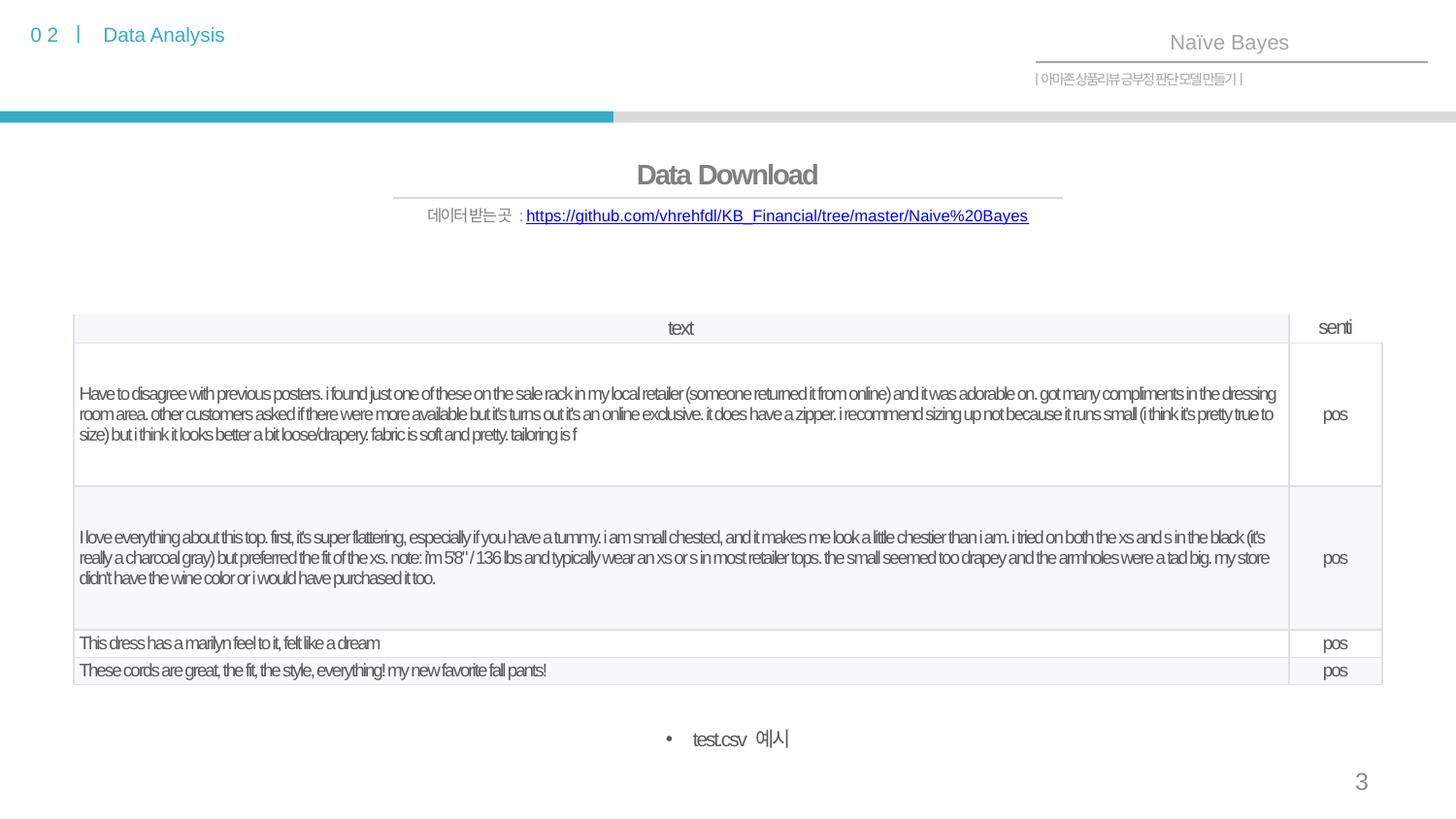

0 2 ㅣ  Data Analysis
Naïve Bayes
ㅣ아마존 상품리뷰 긍부정 판단 모델 만들기ㅣ

Data Download
데이터 받는 곳 : https://github.com/vhrehfdl/KB_Financial/tree/master/Naive%20Bayes
| text | senti |
| --- | --- |
| Have to disagree with previous posters. i found just one of these on the sale rack in my local retailer (someone returned it from online) and it was adorable on. got many compliments in the dressing room area. other customers asked if there were more available but it's turns out it's an online exclusive. it does have a zipper. i recommend sizing up not because it runs small (i think it's pretty true to size) but i think it looks better a bit loose/drapery. fabric is soft and pretty. tailoring is f | pos |
| I love everything about this top. first, it's super flattering, especially if you have a tummy. i am small chested, and it makes me look a little chestier than i am. i tried on both the xs and s in the black (it's really a charcoal gray) but preferred the fit of the xs. note: i'm 5'8" / 136 lbs and typically wear an xs or s in most retailer tops. the small seemed too drapey and the armholes were a tad big. my store didn't have the wine color or i would have purchased it too. | pos |
| This dress has a marilyn feel to it, felt like a dream | pos |
| These cords are great, the fit, the style, everything! my new favorite fall pants! | pos |
test.csv 예시
3